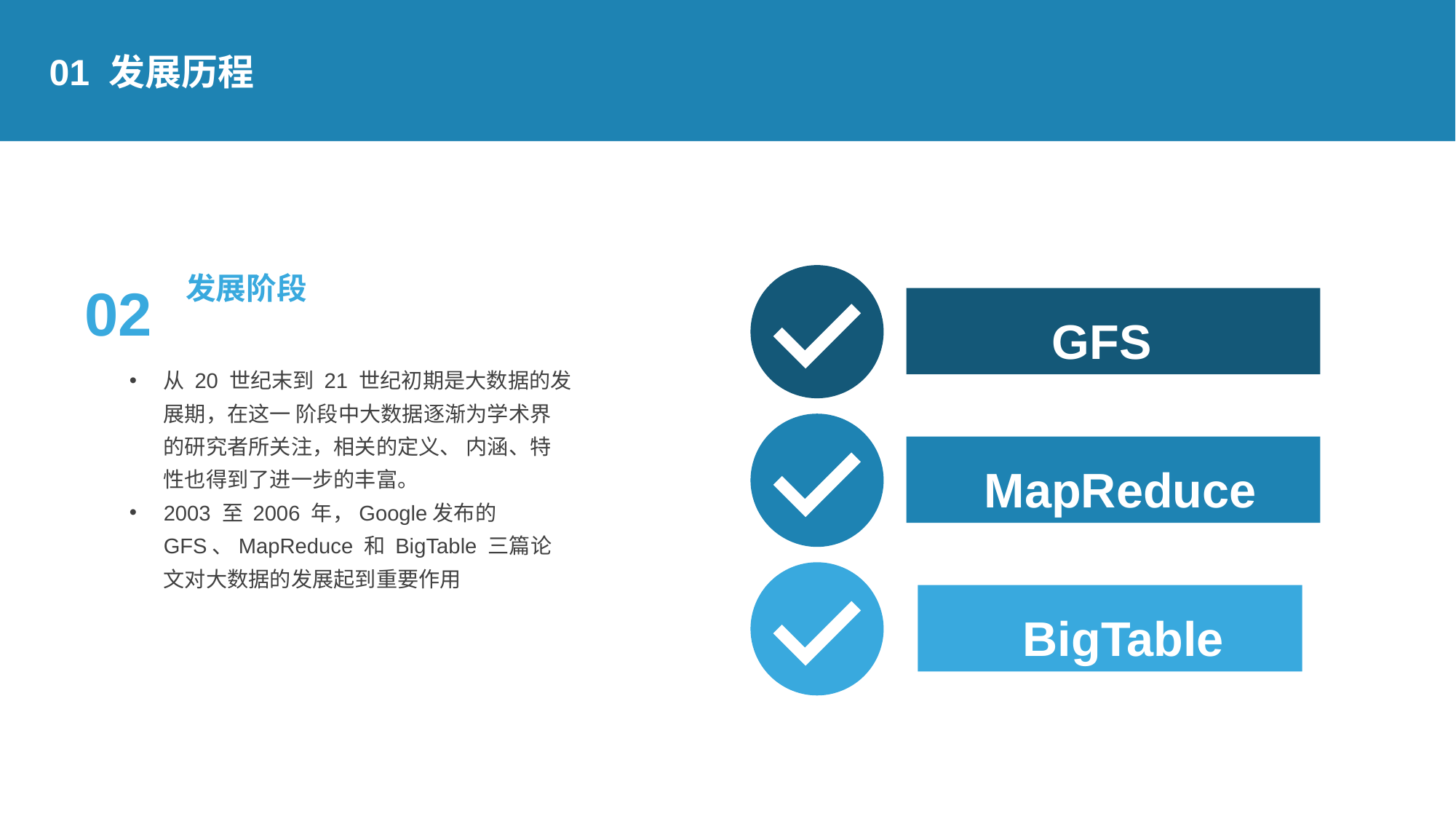

01 发展历程
02
发展阶段

          GFS
从 20 世纪末到 21 世纪初期是大数据的发展期，在这一 阶段中大数据逐渐为学术界的研究者所关注，相关的定义、 内涵、特性也得到了进一步的丰富。
2003 至 2006 年，Google发布的 GFS、MapReduce 和 BigTable 三篇论文对大数据的发展起到重要作用

     MapReduce

       BigTable